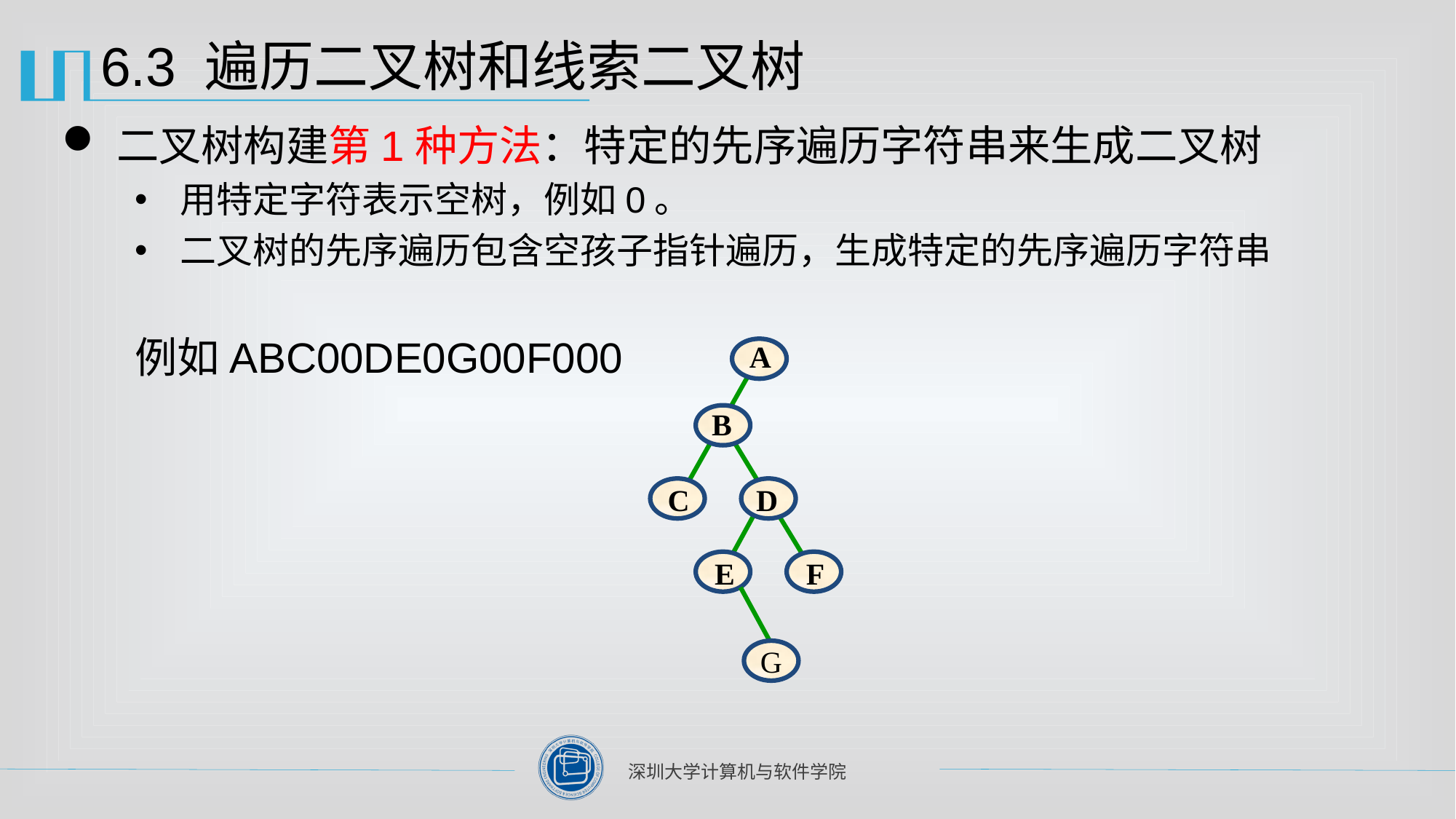

# 6.3 遍历二叉树和线索二叉树
二叉树构建第1种方法：特定的先序遍历字符串来生成二叉树
用特定字符表示空树，例如0。
二叉树的先序遍历包含空孩子指针遍历，生成特定的先序遍历字符串

例如ABC00DE0G00F000

A

B

C
D

E
F

G
44